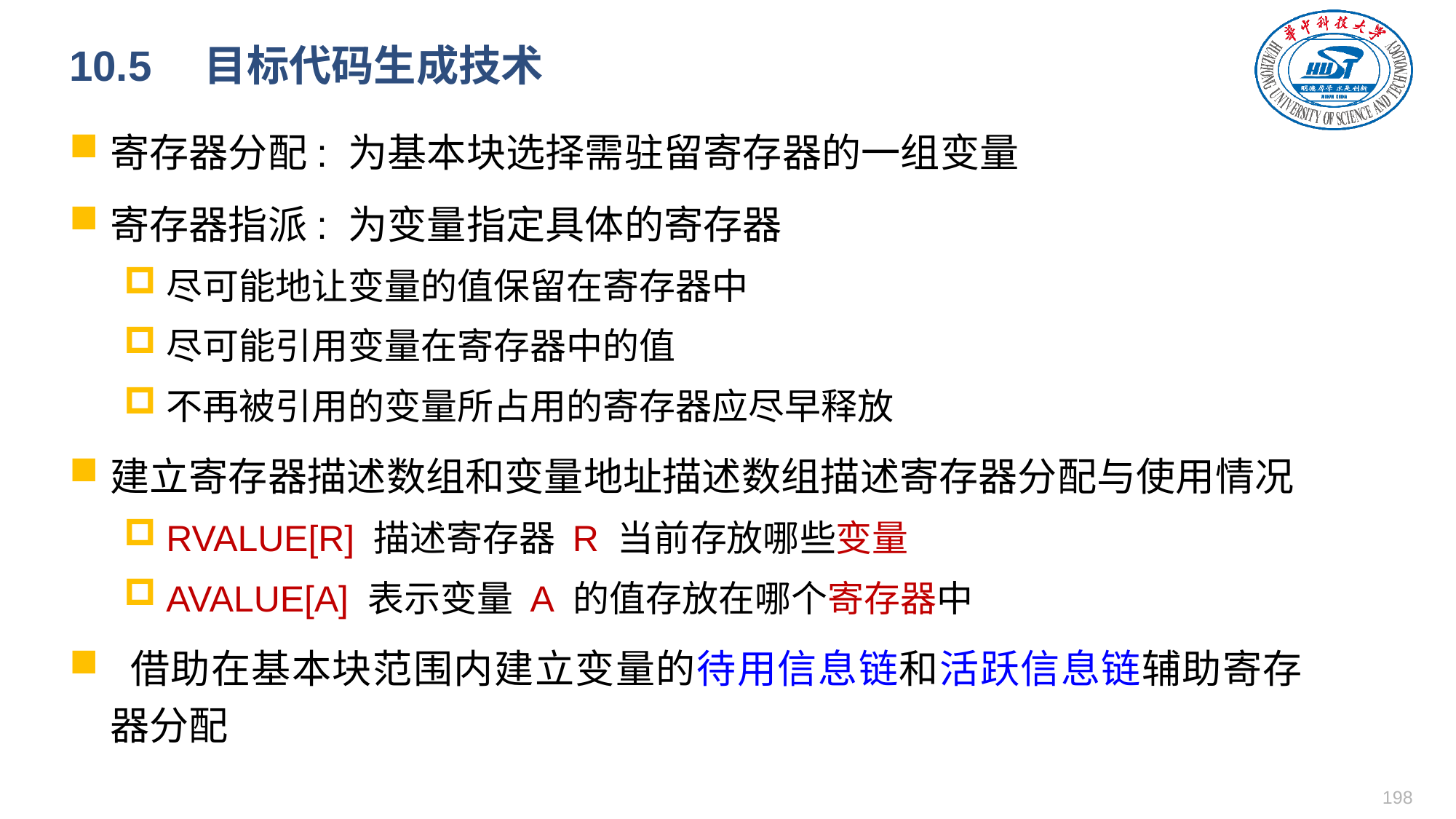

# 10.5　目标代码生成技术
寄存器分配: 为基本块选择需驻留寄存器的一组变量
寄存器指派: 为变量指定具体的寄存器
尽可能地让变量的值保留在寄存器中
尽可能引用变量在寄存器中的值
不再被引用的变量所占用的寄存器应尽早释放
建立寄存器描述数组和变量地址描述数组描述寄存器分配与使用情况
RVALUE[R] 描述寄存器 R 当前存放哪些变量
AVALUE[A] 表示变量 A 的值存放在哪个寄存器中
 借助在基本块范围内建立变量的待用信息链和活跃信息链辅助寄存器分配

198